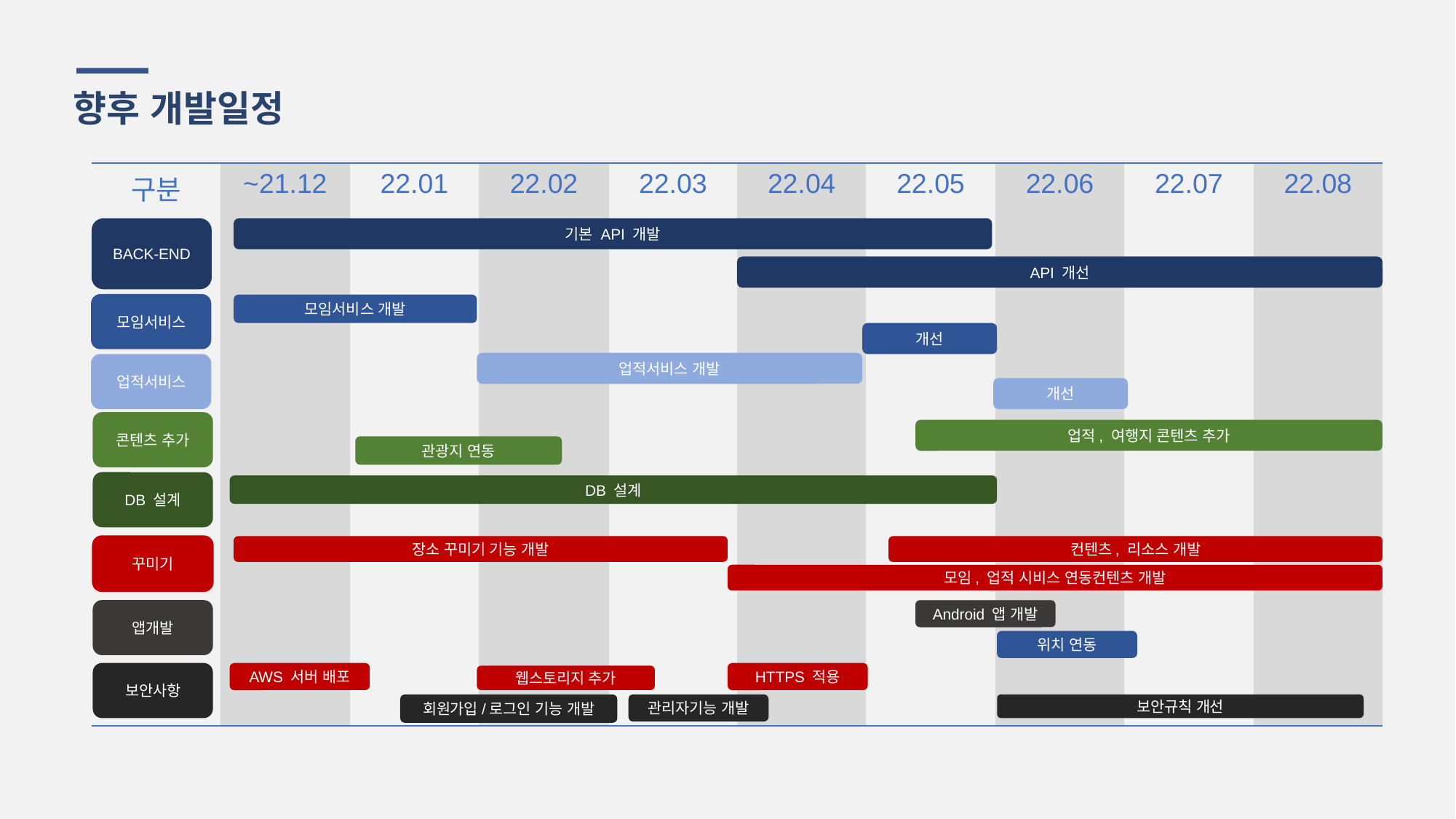

향후 개발일정
| 구분 | ~21.12 | 22.01 | 22.02 | 22.03 | 22.04 | 22.05 | 22.06 | 22.07 | 22.08 |
| --- | --- | --- | --- | --- | --- | --- | --- | --- | --- |
|  |  |  |  |  |  |  |  |  |  |
|  |  |  |  |  |  |  |  |  |  |
|  |  |  |  |  |  |  |  |  |  |
|  |  |  |  |  |  |  |  |  |  |
|  |  |  |  |  |  |  |  |  |  |
|  |  |  |  |  |  |  |  |  |  |
BACK-END
기본 API 개발
API 개선
모임서비스
모임서비스 개발
개선
업적서비스 개발
업적서비스
개선
콘텐츠 추가
업적, 여행지 콘텐츠 추가
관광지 연동
DB 설계
DB 설계
꾸미기
장소 꾸미기 기능 개발
컨텐츠, 리소스 개발
모임, 업적 시비스 연동컨텐츠 개발
앱개발
Android 앱 개발
위치 연동
보안사항
AWS 서버 배포
HTTPS 적용
웹스토리지 추가
회원가입/로그인 기능 개발
관리자기능 개발
보안규칙 개선